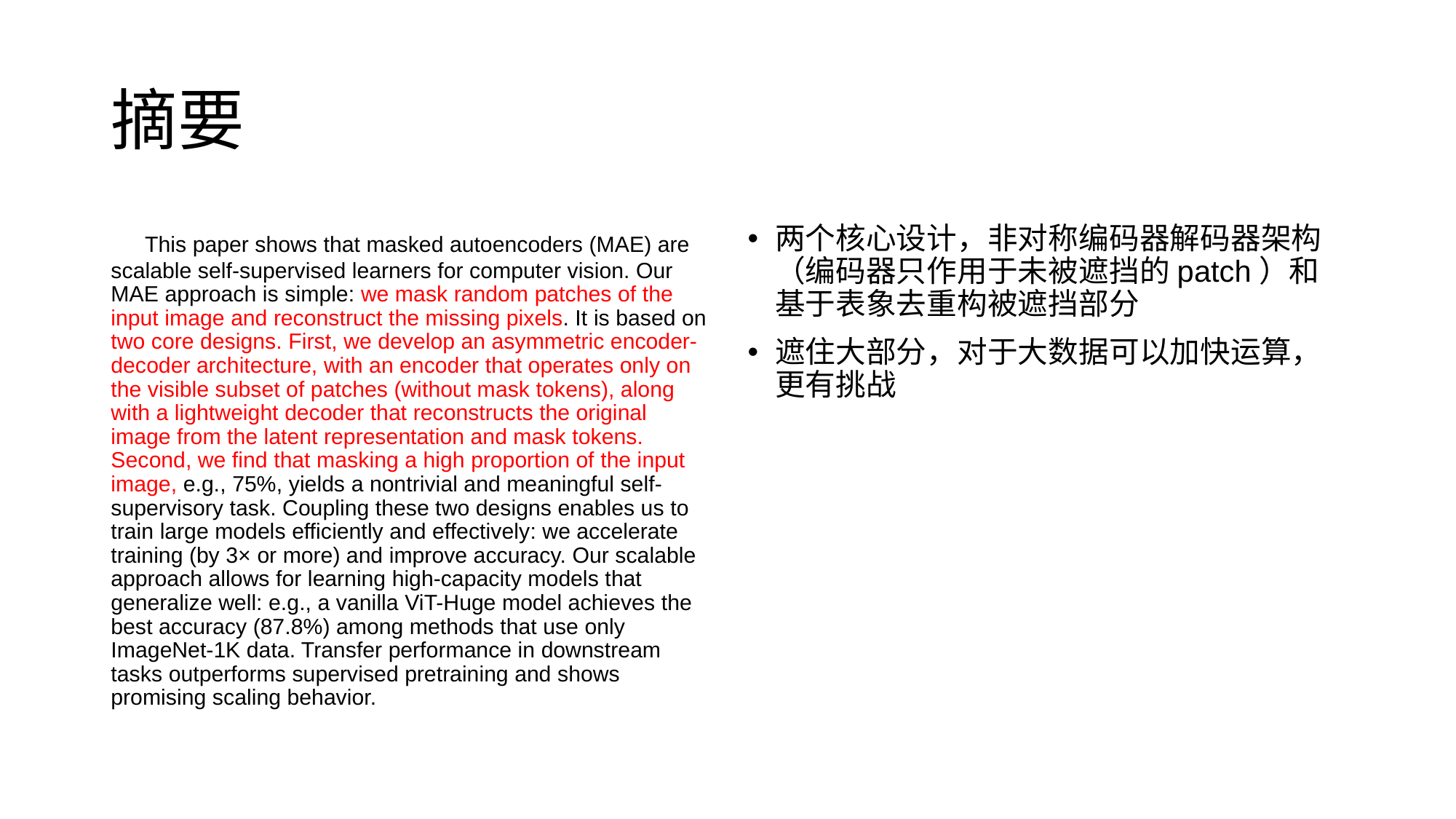

# 摘要
    This paper shows that masked autoencoders (MAE) are scalable self-supervised learners for computer vision. Our MAE approach is simple: we mask random patches of the input image and reconstruct the missing pixels. It is based on two core designs. First, we develop an asymmetric encoder-decoder architecture, with an encoder that operates only on the visible subset of patches (without mask tokens), along with a lightweight decoder that reconstructs the original image from the latent representation and mask tokens. Second, we find that masking a high proportion of the input image, e.g., 75%, yields a nontrivial and meaningful self-supervisory task. Coupling these two designs enables us to train large models efficiently and effectively: we accelerate training (by 3× or more) and improve accuracy. Our scalable approach allows for learning high-capacity models that generalize well: e.g., a vanilla ViT-Huge model achieves the best accuracy (87.8%) among methods that use only ImageNet-1K data. Transfer performance in downstream tasks outperforms supervised pretraining and shows promising scaling behavior.
两个核心设计，非对称编码器解码器架构（编码器只作用于未被遮挡的patch）和基于表象去重构被遮挡部分
遮住大部分，对于大数据可以加快运算，更有挑战